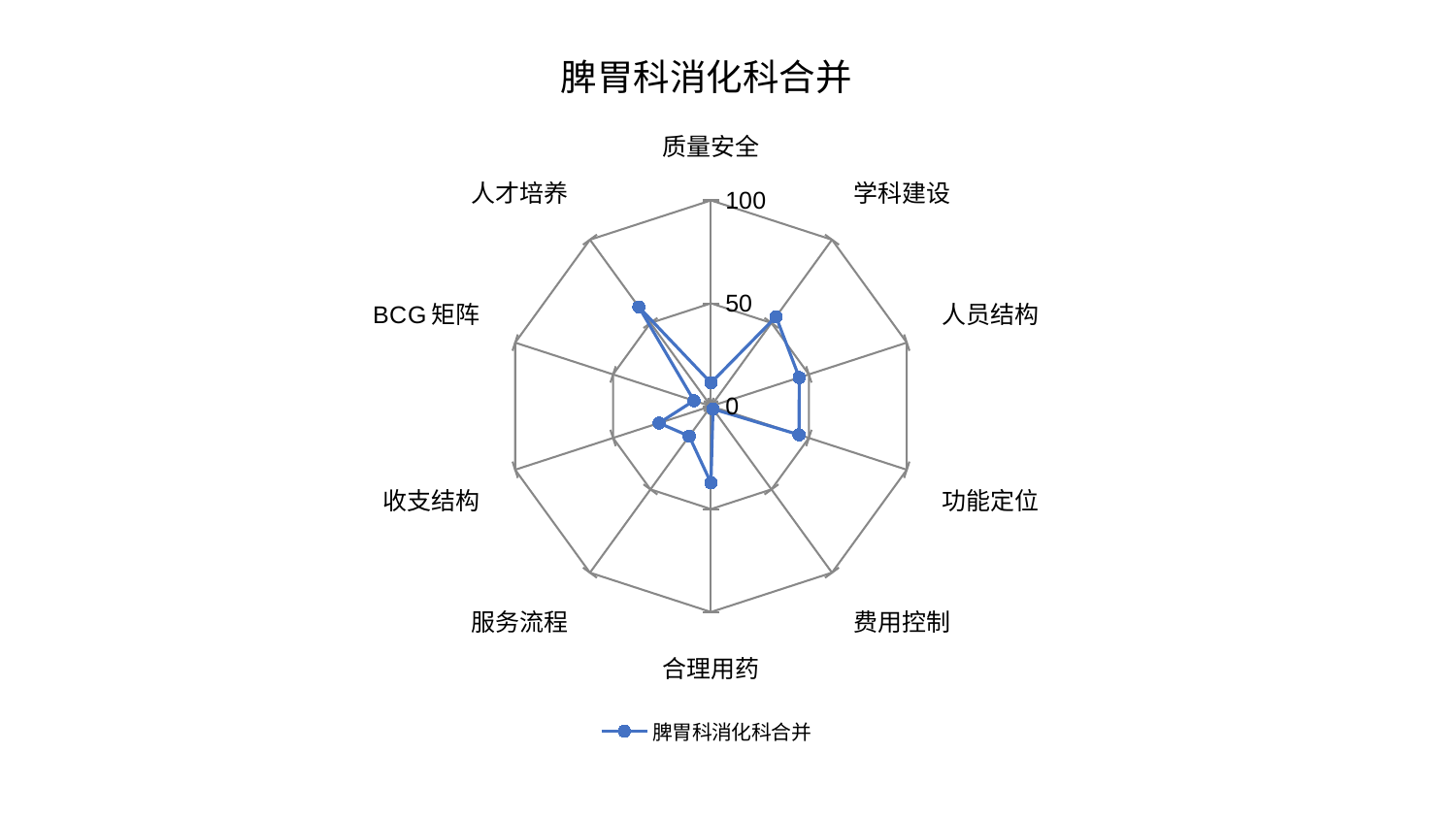

### Chart: 脾胃科消化科合并

| Category | 脾胃科消化科合并 |
|---|---|
| 质量安全 | 11.331599602917724 |
| 学科建设 | 53.77206666783352 |
| 人员结构 | 45.08335618802992 |
| 功能定位 | 44.97346379703208 |
| 费用控制 | 1.7035796151659472 |
| 合理用药 | 37.296134888111105 |
| 服务流程 | 18.017449586034285 |
| 收支结构 | 26.524088942224992 |
| BCG矩阵 | 8.682589843002564 |
| 人才培养 | 59.59604769624295 |
95